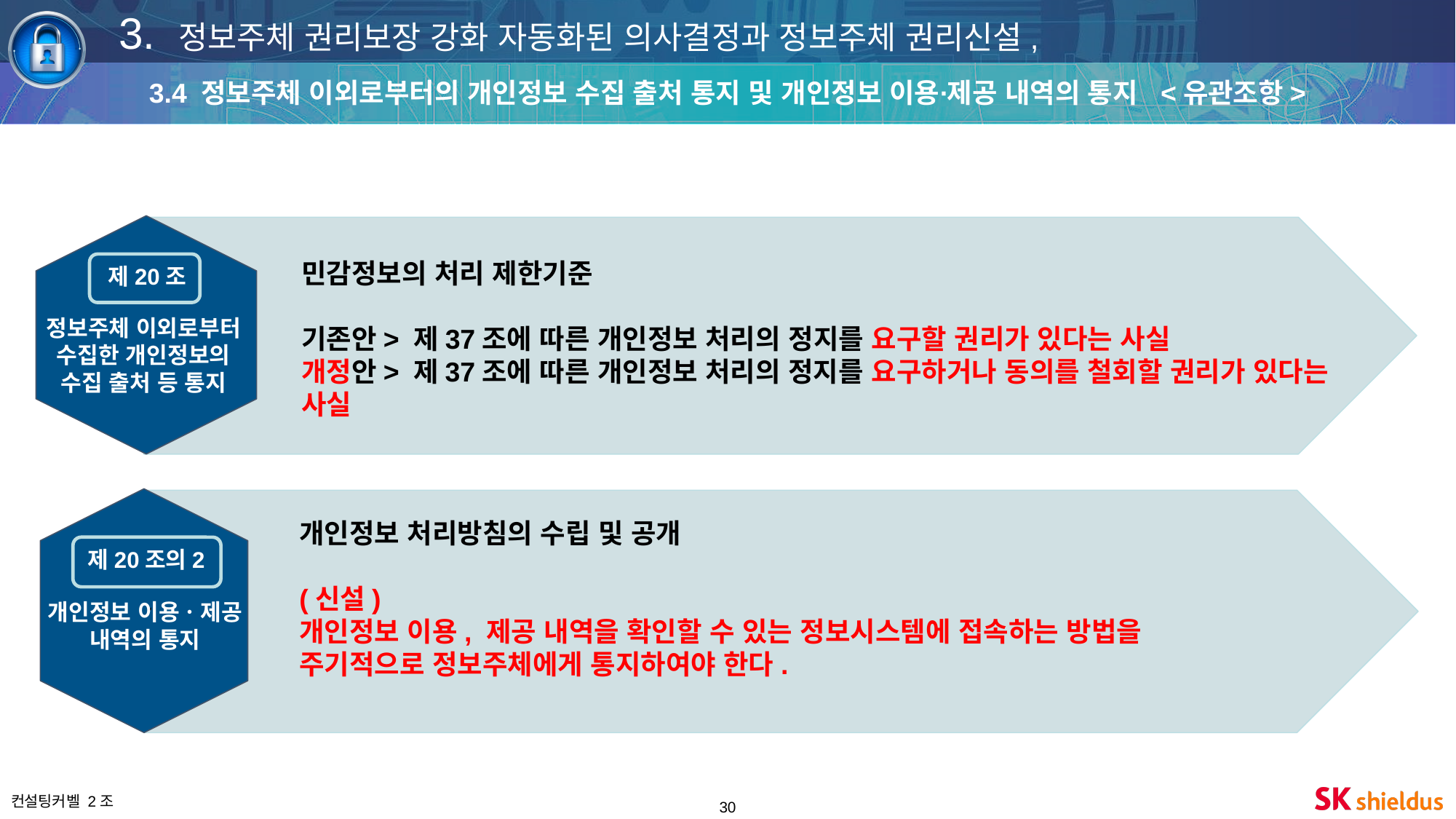

3. 정보주체 권리보장 강화 자동화된 의사결정과 정보주체 권리신설,
3.4 정보주체 이외로부터의 개인정보 수집 출처 통지 및 개인정보 이용∙제공 내역의 통지  <유관조항>

민감정보의 처리 제한기준

기존안> 제37조에 따른 개인정보 처리의 정지를 요구할 권리가 있다는 사실
개정안> 제37조에 따른 개인정보 처리의 정지를 요구하거나 동의를 철회할 권리가 있다는 사실
`
제20조

정보주체 이외로부터 수집한 개인정보의 수집 출처 등 통지

개인정보 처리방침의 수립 및 공개

(신설)
개인정보 이용, 제공 내역을 확인할 수 있는 정보시스템에 접속하는 방법을 주기적으로 정보주체에게 통지하여야 한다.

`
제20조의2

개인정보 이용ㆍ제공 내역의 통지
30